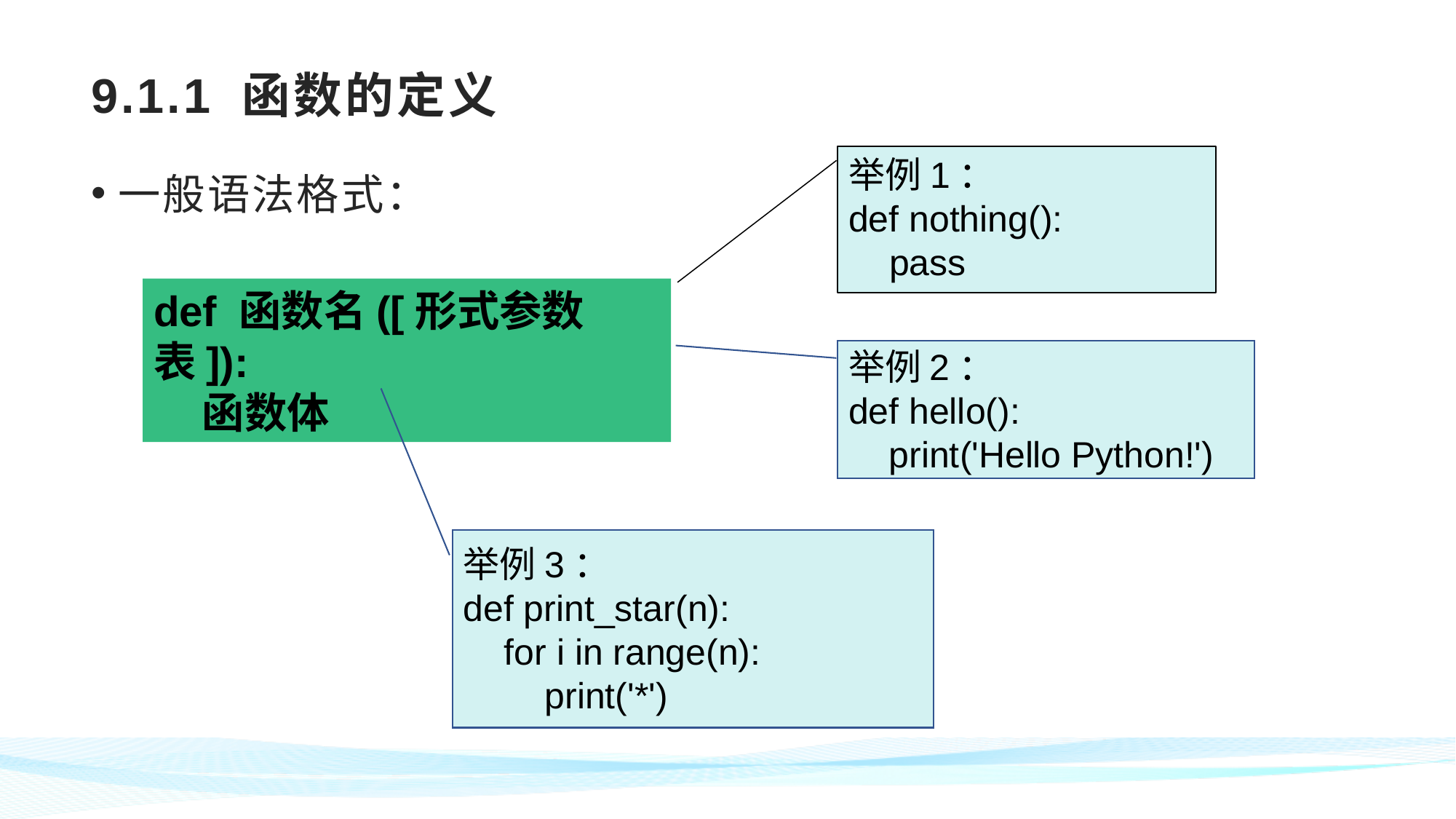

# 9.1.1 函数的定义
一般语法格式：

举例1：
def nothing():
    pass
def 函数名([形式参数表]):
    函数体
举例2：
def hello():
    print('Hello Python!')
举例3：
def print_star(n):
    for i in range(n):
        print('*')